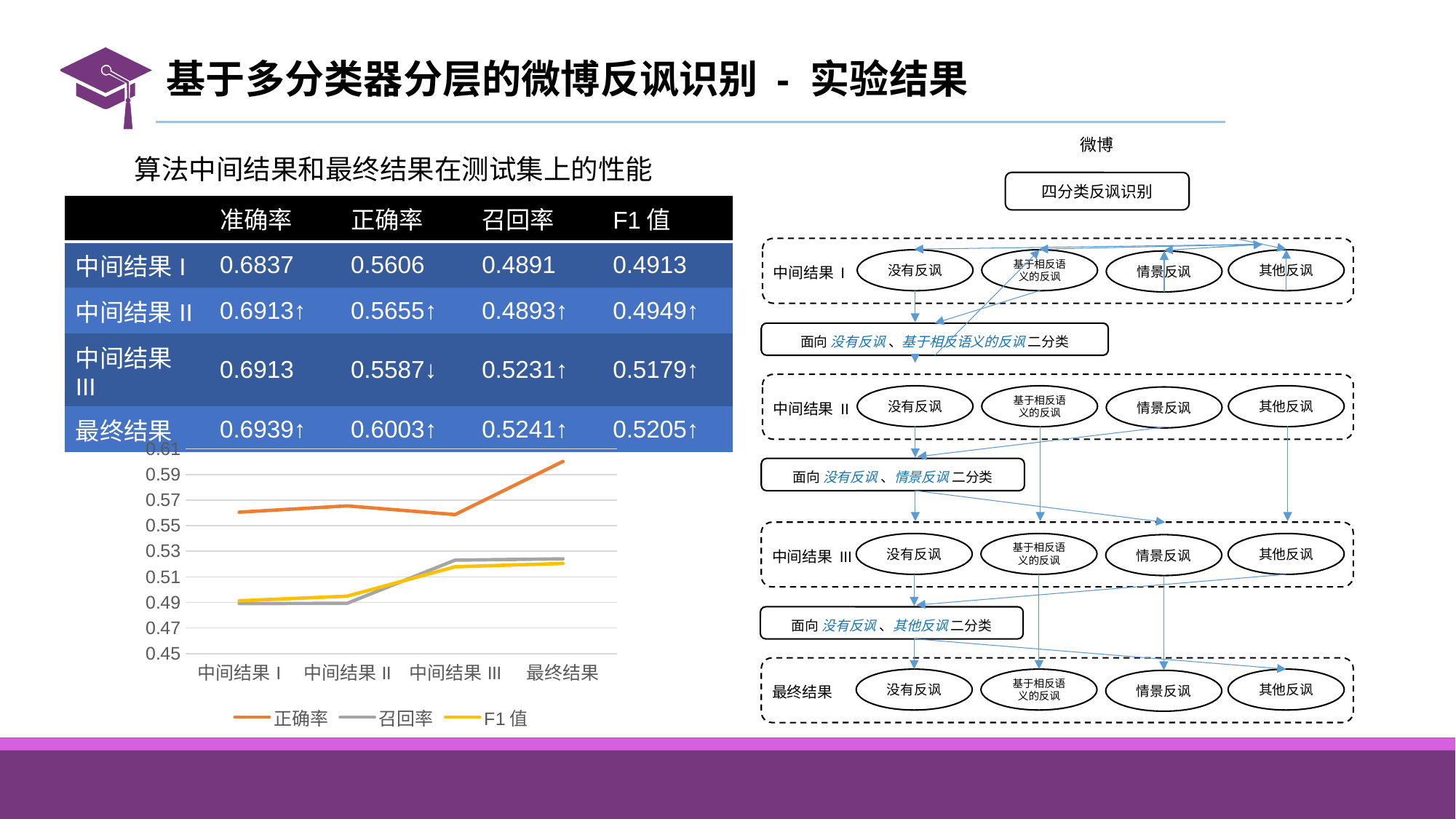

# 基于多分类器分层的微博反讽识别 - 实验结果

微博
四分类反讽识别

其他反讽
没有反讽
基于相反语义的反讽
情景反讽
中间结果 I
面向 没有反讽 、基于相反语义的反讽 二分类

其他反讽
没有反讽
基于相反语义的反讽
情景反讽
中间结果 II
面向 没有反讽 、情景反讽 二分类

其他反讽
没有反讽
基于相反语义的反讽
情景反讽
中间结果 III
面向 没有反讽 、其他反讽 二分类

其他反讽
没有反讽
基于相反语义的反讽
情景反讽
最终结果
算法中间结果和最终结果在测试集上的性能
|  | 准确率 | 正确率 | 召回率 | F1值 |
| --- | --- | --- | --- | --- |
| 中间结果I | 0.6837 | 0.5606 | 0.4891 | 0.4913 |
| 中间结果II | 0.6913↑ | 0.5655↑ | 0.4893↑ | 0.4949↑ |
| 中间结果III | 0.6913 | 0.5587↓ | 0.5231↑ | 0.5179↑ |
| 最终结果 | 0.6939↑ | 0.6003↑ | 0.5241↑ | 0.5205↑ |

### Chart

| Category | 正确率 | 召回率 | F1值 |
|---|---|---|---|
| 中间结果I | 0.5606 | 0.4891 | 0.4913 |
| 中间结果II | 0.5655 | 0.4893 | 0.4949 |
| 中间结果III | 0.5587 | 0.5231 | 0.5179 |
| 最终结果 | 0.6003 | 0.5241 | 0.5205 |